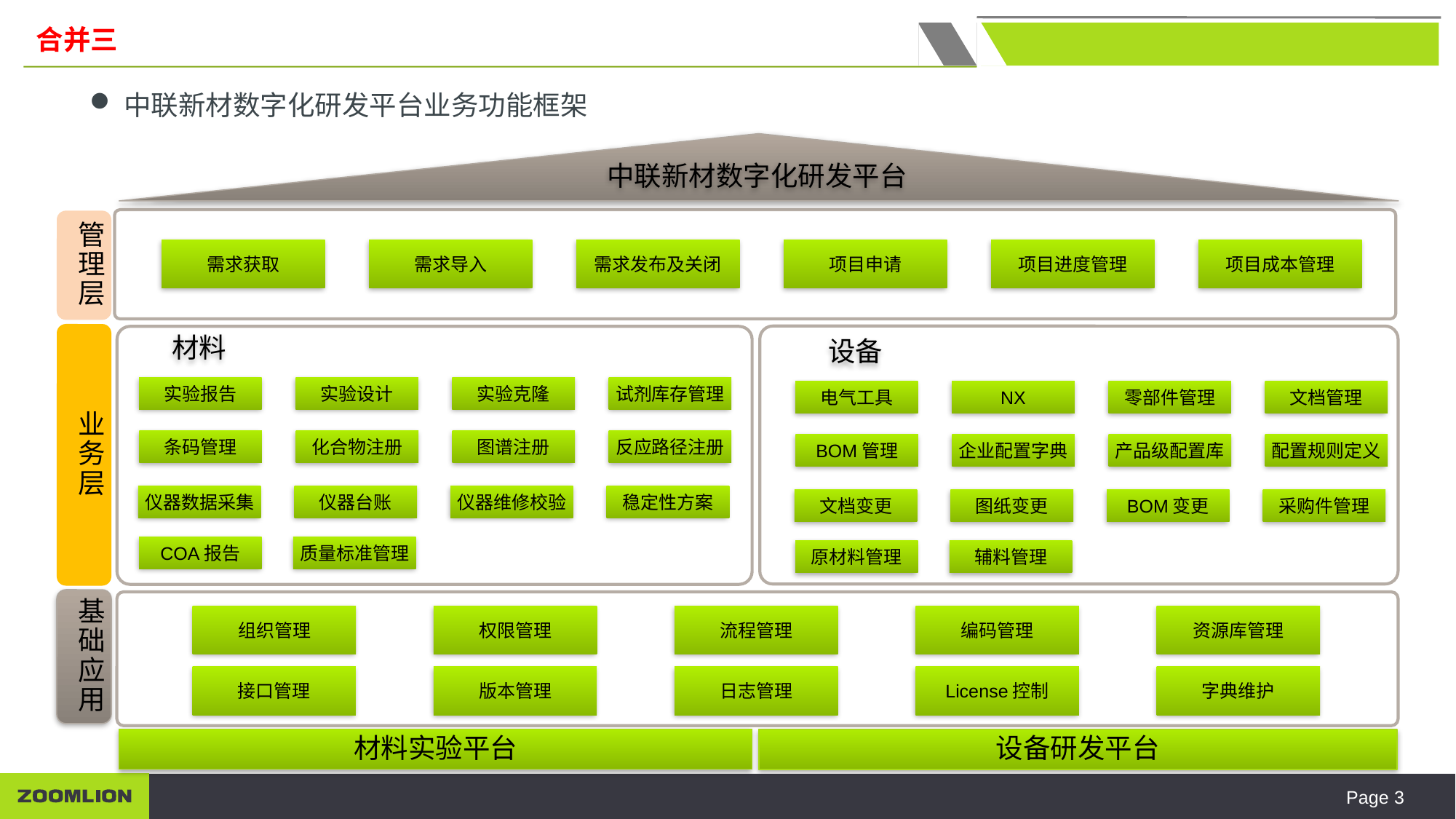

合并三
中联新材数字化研发平台业务功能框架

中联新材数字化研发平台

管理层
需求获取
需求导入
需求发布及关闭
项目申请
项目进度管理
项目成本管理
业务层

设备
电气工具
NX
零部件管理
文档管理
BOM管理
企业配置字典
产品级配置库
配置规则定义
文档变更
图纸变更
BOM变更
采购件管理
原材料管理
辅料管理

材料
实验报告
实验设计
实验克隆
试剂库存管理
条码管理
化合物注册
图谱注册
反应路径注册
仪器数据采集
仪器台账
仪器维修校验
稳定性方案
COA报告
质量标准管理
基础应用

组织管理
权限管理
流程管理
编码管理
资源库管理
接口管理
版本管理
日志管理
License控制
字典维护
材料实验平台
设备研发平台
Page 3